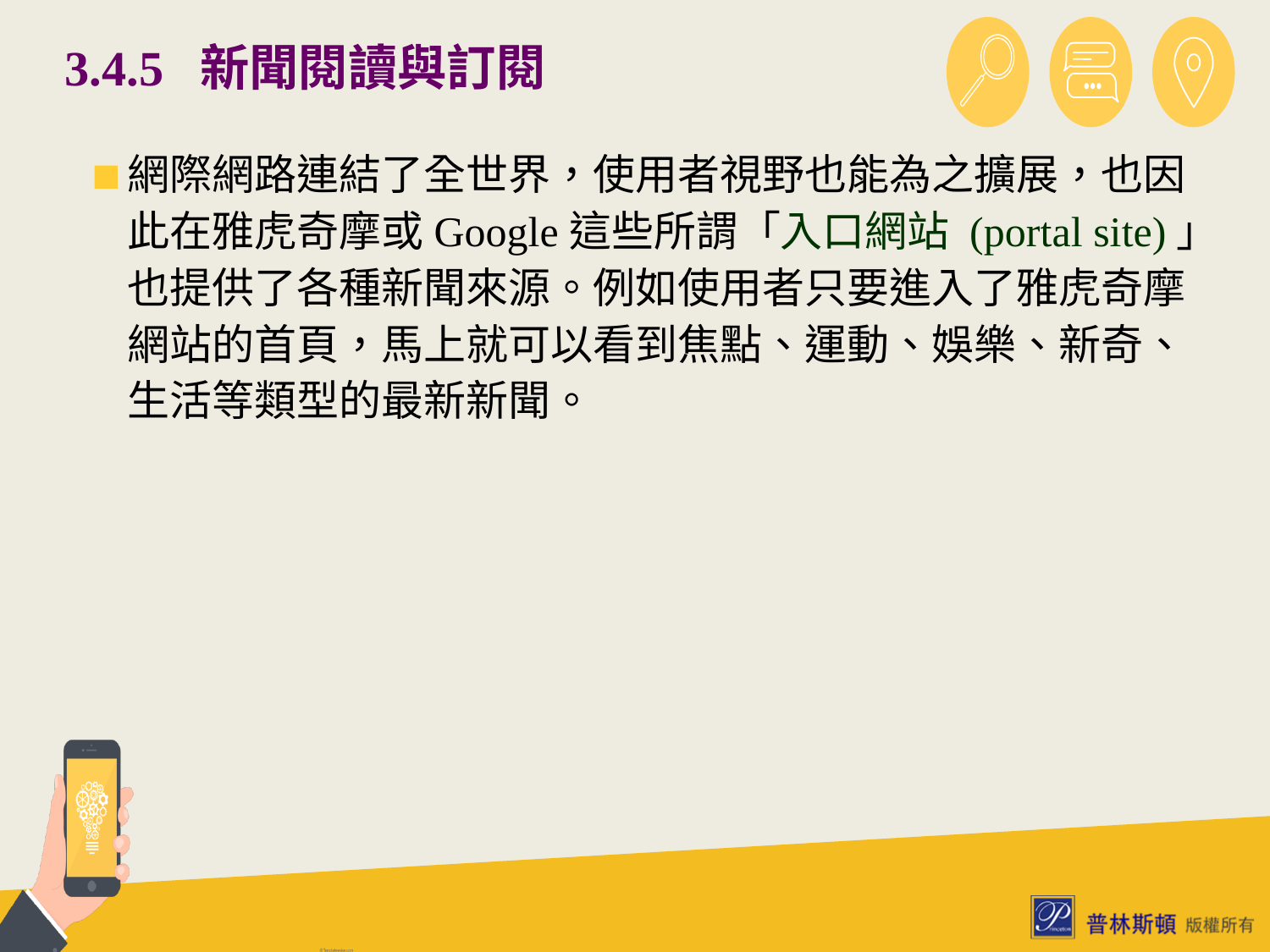

# 3.4.5  新聞閱讀與訂閱
網際網路連結了全世界，使用者視野也能為之擴展，也因此在雅虎奇摩或Google這些所謂「入口網站 (portal site)」也提供了各種新聞來源。例如使用者只要進入了雅虎奇摩網站的首頁，馬上就可以看到焦點、運動、娛樂、新奇、生活等類型的最新新聞。